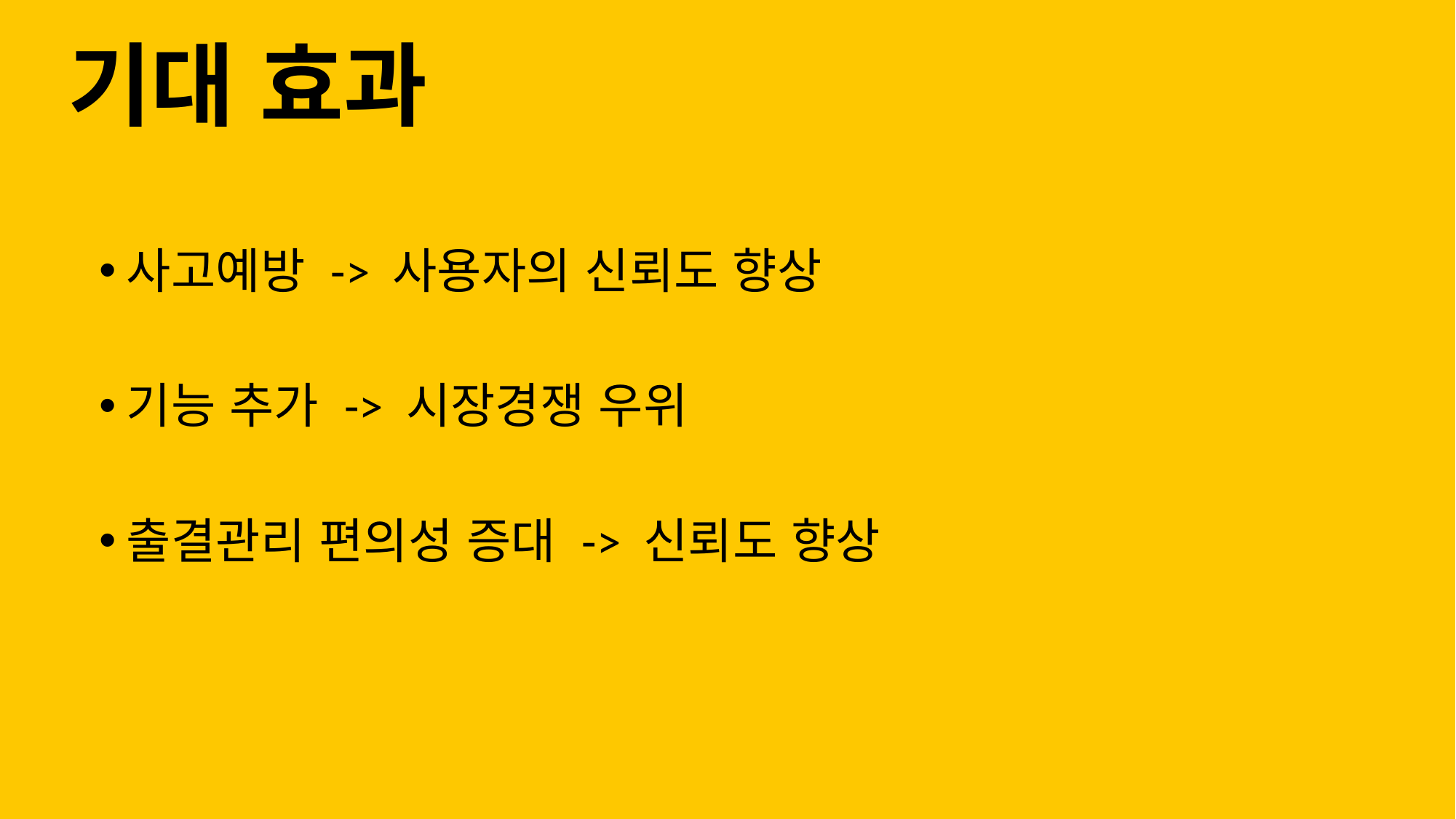

기대 효과
사고예방 -> 사용자의 신뢰도 향상

기능 추가 -> 시장경쟁 우위

출결관리 편의성 증대 -> 신뢰도 향상